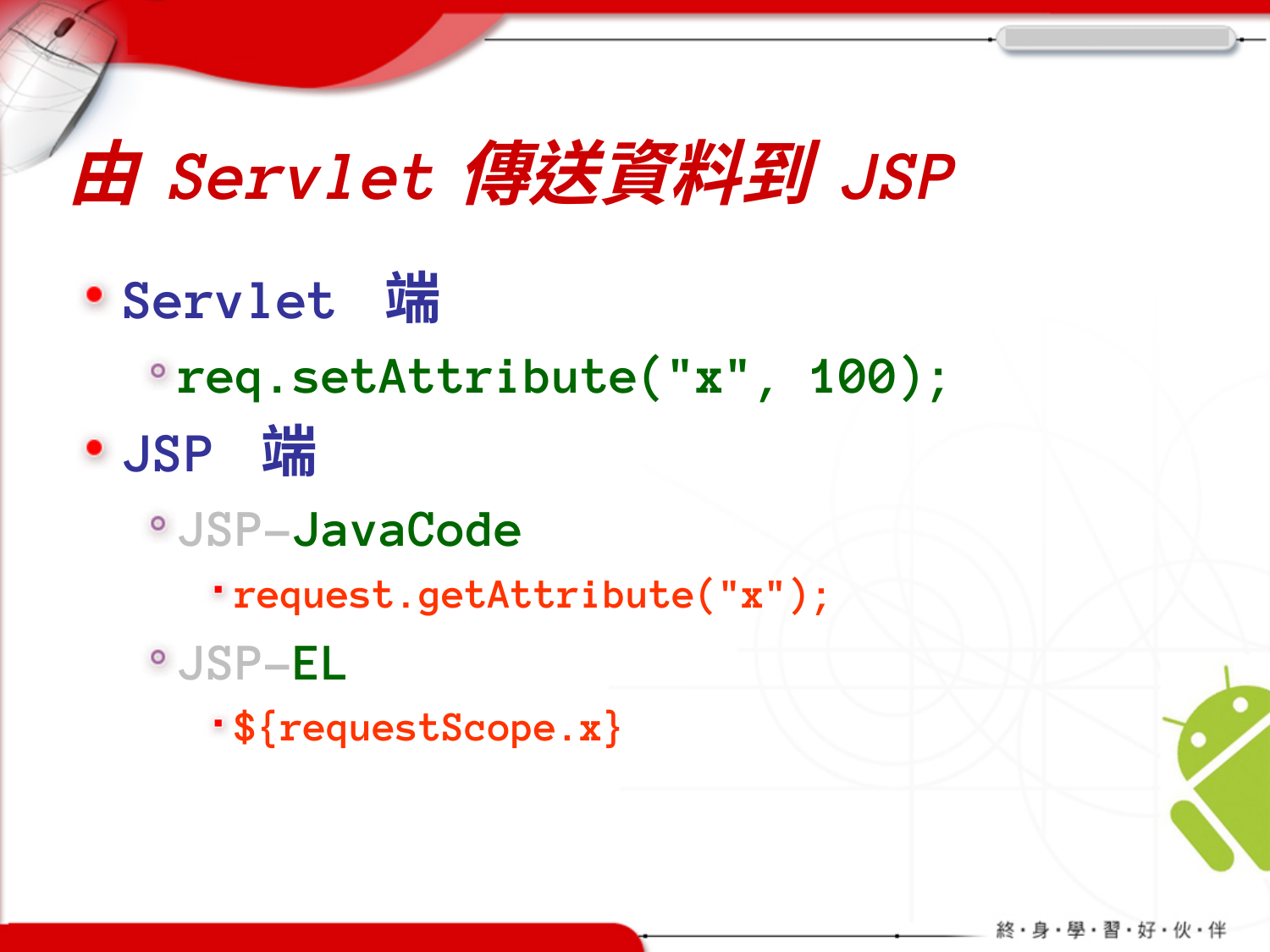

# 由 Servlet傳送資料到 JSP
Servlet 端
req.setAttribute("x", 100);
JSP 端
JSP-JavaCode
request.getAttribute("x");
JSP-EL
${requestScope.x}